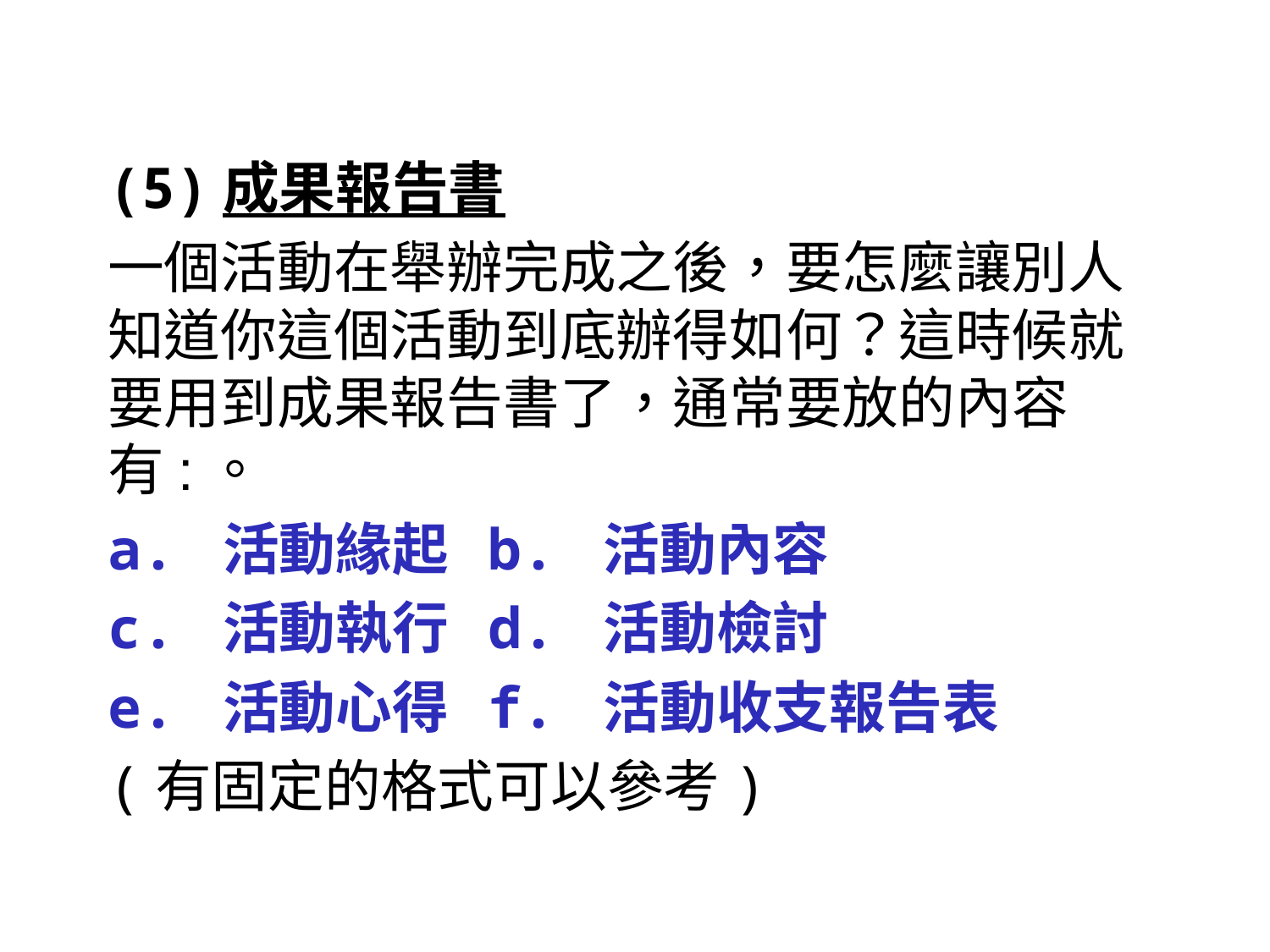

(5)成果報告書
一個活動在舉辦完成之後，要怎麼讓別人知道你這個活動到底辦得如何？這時候就要用到成果報告書了，通常要放的內容有:。
a. 活動緣起  b. 活動內容
c. 活動執行  d. 活動檢討
e. 活動心得  f. 活動收支報告表
(有固定的格式可以參考)